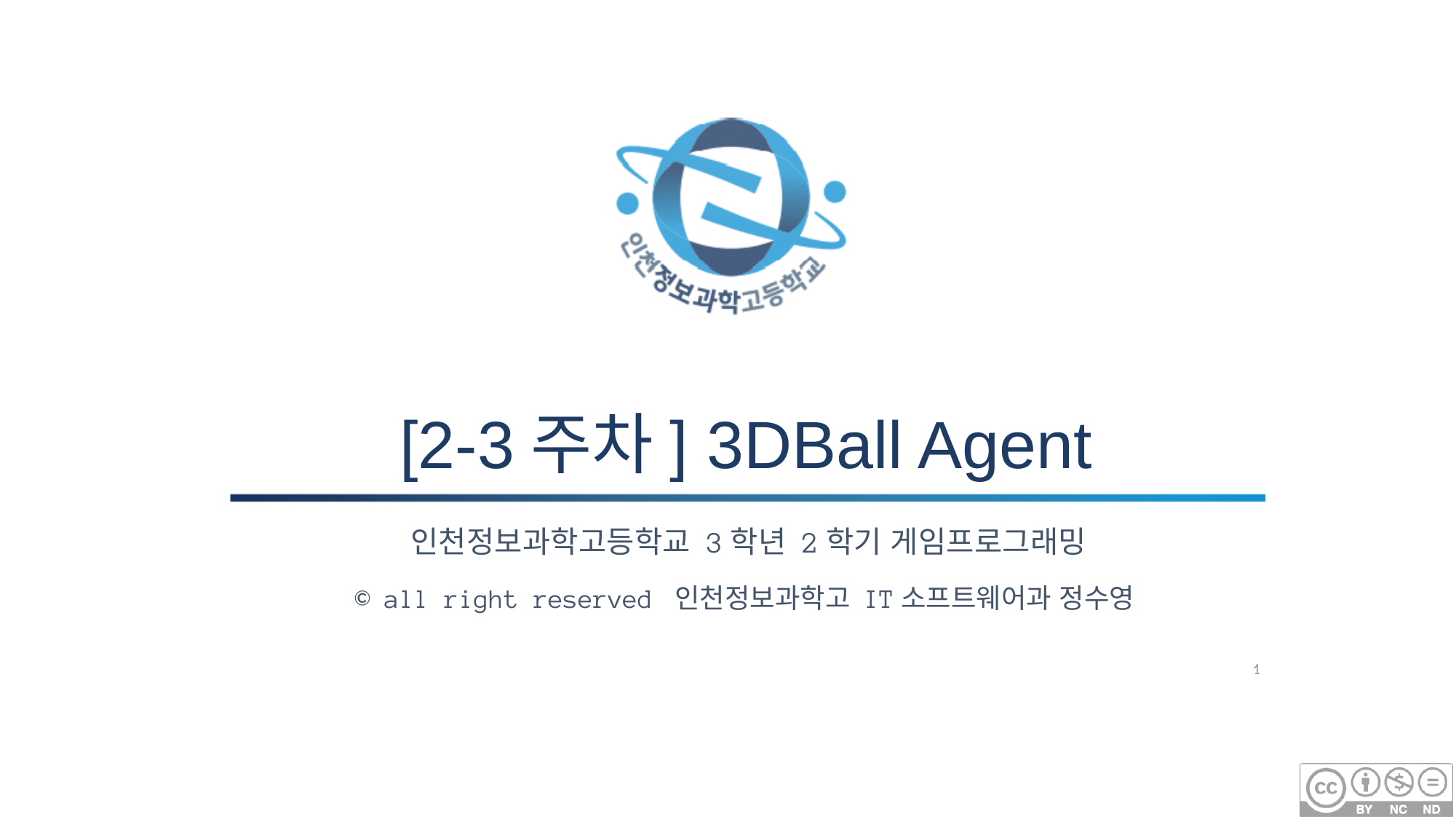

# [2-3주차] 3DBall Agent
인천정보과학고등학교 3학년 2학기 게임프로그래밍
© all right reserved 인천정보과학고 IT소프트웨어과 정수영
1